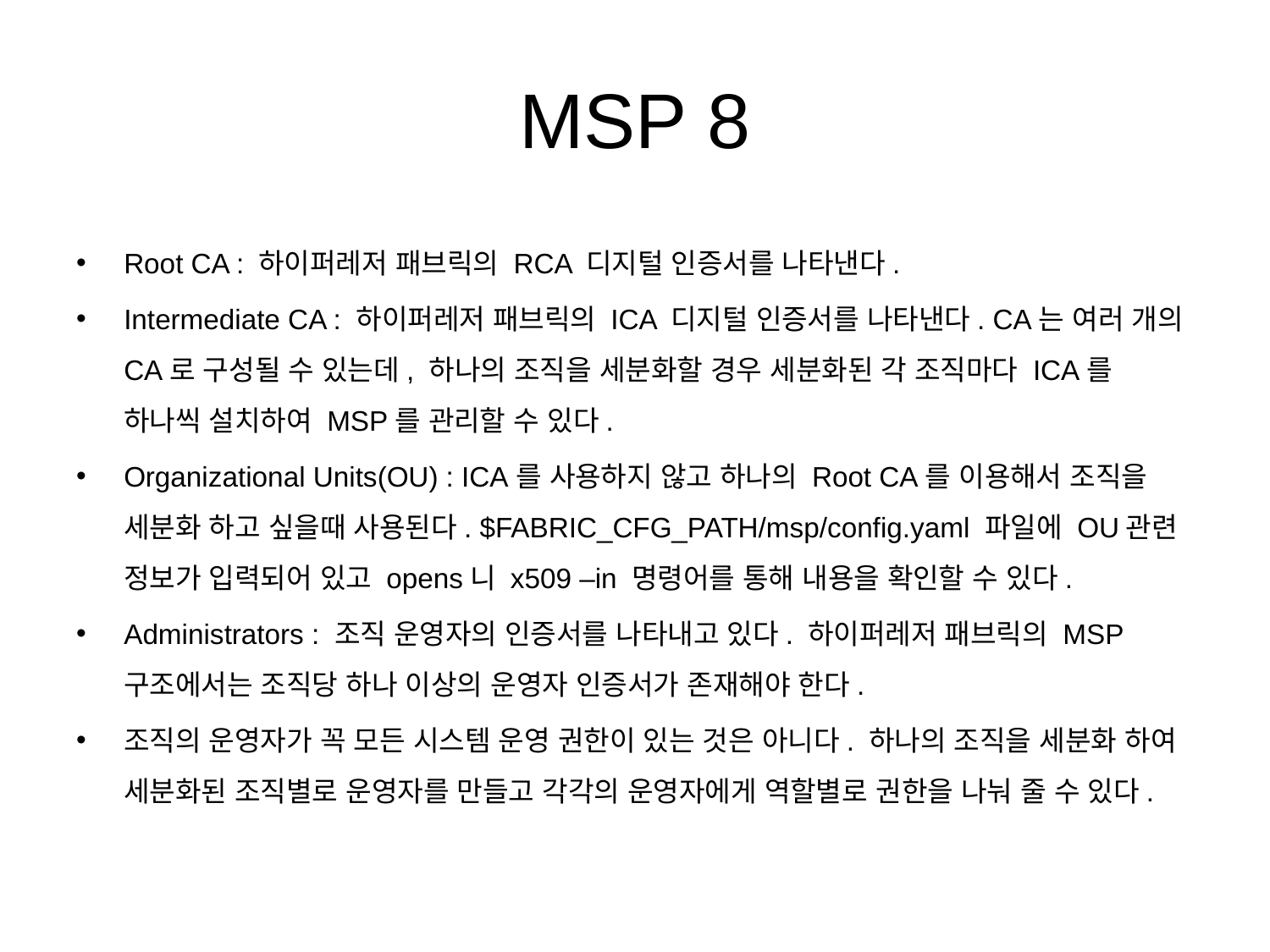

# MSP 8
Root CA : 하이퍼레저 패브릭의 RCA 디지털 인증서를 나타낸다.
Intermediate CA : 하이퍼레저 패브릭의 ICA 디지털 인증서를 나타낸다. CA는 여러 개의 CA로 구성될 수 있는데, 하나의 조직을 세분화할 경우 세분화된 각 조직마다 ICA를 하나씩 설치하여 MSP를 관리할 수 있다.
Organizational Units(OU) : ICA를 사용하지 않고 하나의 Root CA를 이용해서 조직을 세분화 하고 싶을때 사용된다. $FABRIC_CFG_PATH/msp/config.yaml 파일에 OU관련 정보가 입력되어 있고 opens니 x509 –in 명령어를 통해 내용을 확인할 수 있다.
Administrators : 조직 운영자의 인증서를 나타내고 있다. 하이퍼레저 패브릭의 MSP 구조에서는 조직당 하나 이상의 운영자 인증서가 존재해야 한다.
조직의 운영자가 꼭 모든 시스템 운영 권한이 있는 것은 아니다. 하나의 조직을 세분화 하여 세분화된 조직별로 운영자를 만들고 각각의 운영자에게 역할별로 권한을 나눠 줄 수 있다.